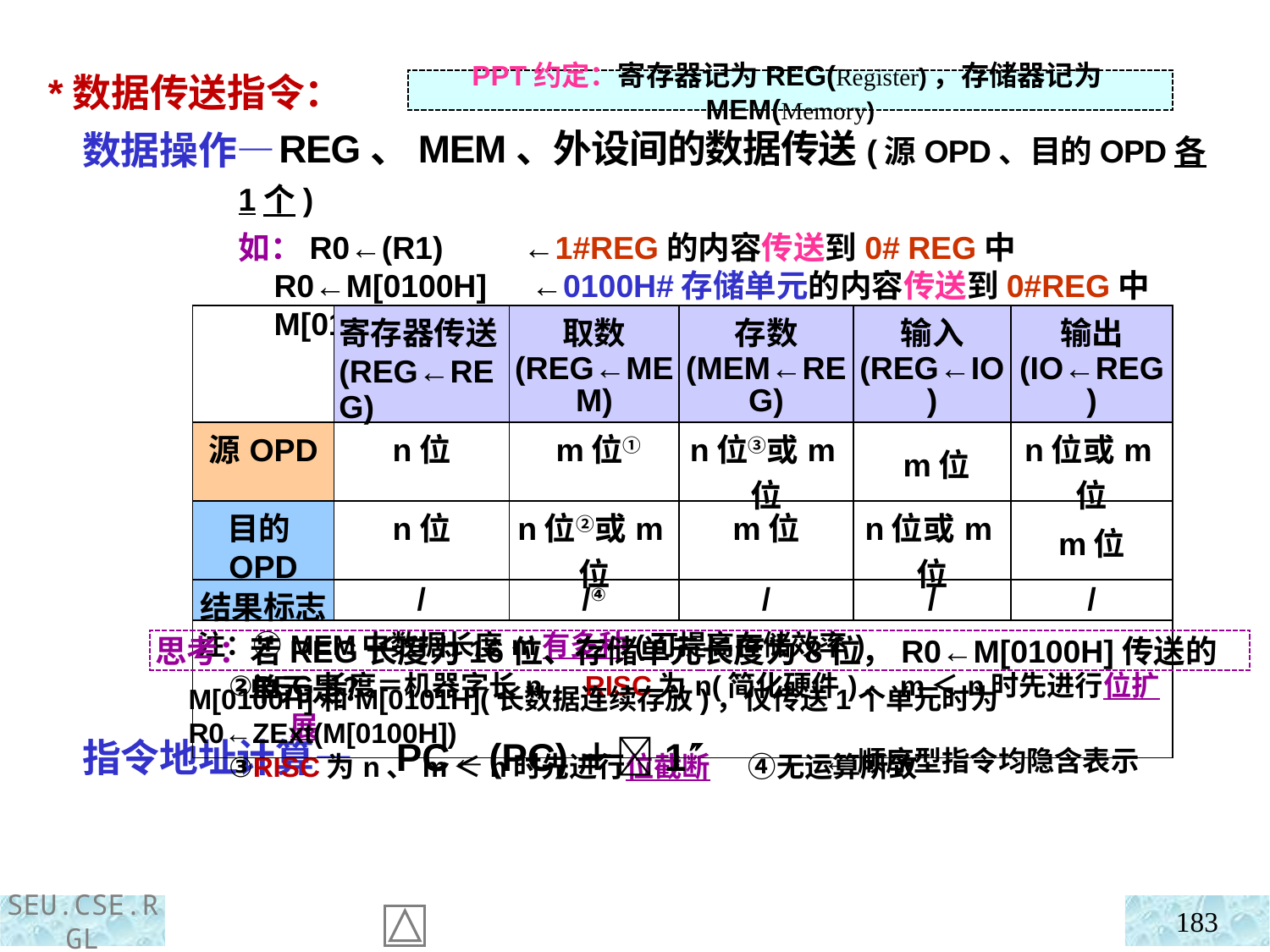

*数据传送指令：
    数据操作—

    指令地址计算—
PPT约定：寄存器记为REG(Register)，存储器记为MEM(Memory)
    REG、MEM、外设间的数据传送(源OPD、目的OPD各1个)
如：R0←(R1)         ←1#REG的内容传送到0# REG中
    R0←M[0100H]     ←0100H#存储单元的内容传送到0#REG中
    M[0100H]←(R2)   ←2#REG的内容传送到0100H#存储单元中
|  | 寄存器传送 (REG←REG) | 取数 (REG←MEM) | 存数 (MEM←REG) | 输入 (REG←IO) | 输出 (IO←REG) |
| --- | --- | --- | --- | --- | --- |
| 源OPD | n位 | m位① | n位③或m位 | m位 | n位或m位 |
| 目的OPD | n位 | n位②或m位 | m位 | n位或m位 | m位 |
| 结果标志 | / | /④ | / | / | / |
| 注：①MEM中数据长度m有多种(可提高存储效率) ②REG长度＝机器字长n，RISC为n(简化硬件)、m＜n时先进行位扩展 ③RISC为n、m＜n时先进行位截断 ④无运算所致 |  |  |  |  |  |
思考：若REG长度为16位、存储单元长度为8位，R0←M[0100H]传送的单元是？
M[0100H]和M[0101H](长数据连续存放)，仅传送1个单元时为R0←ZExt(M[0100H])
PC←(PC)＋″1″           ←顺序型指令均隐含表示
183